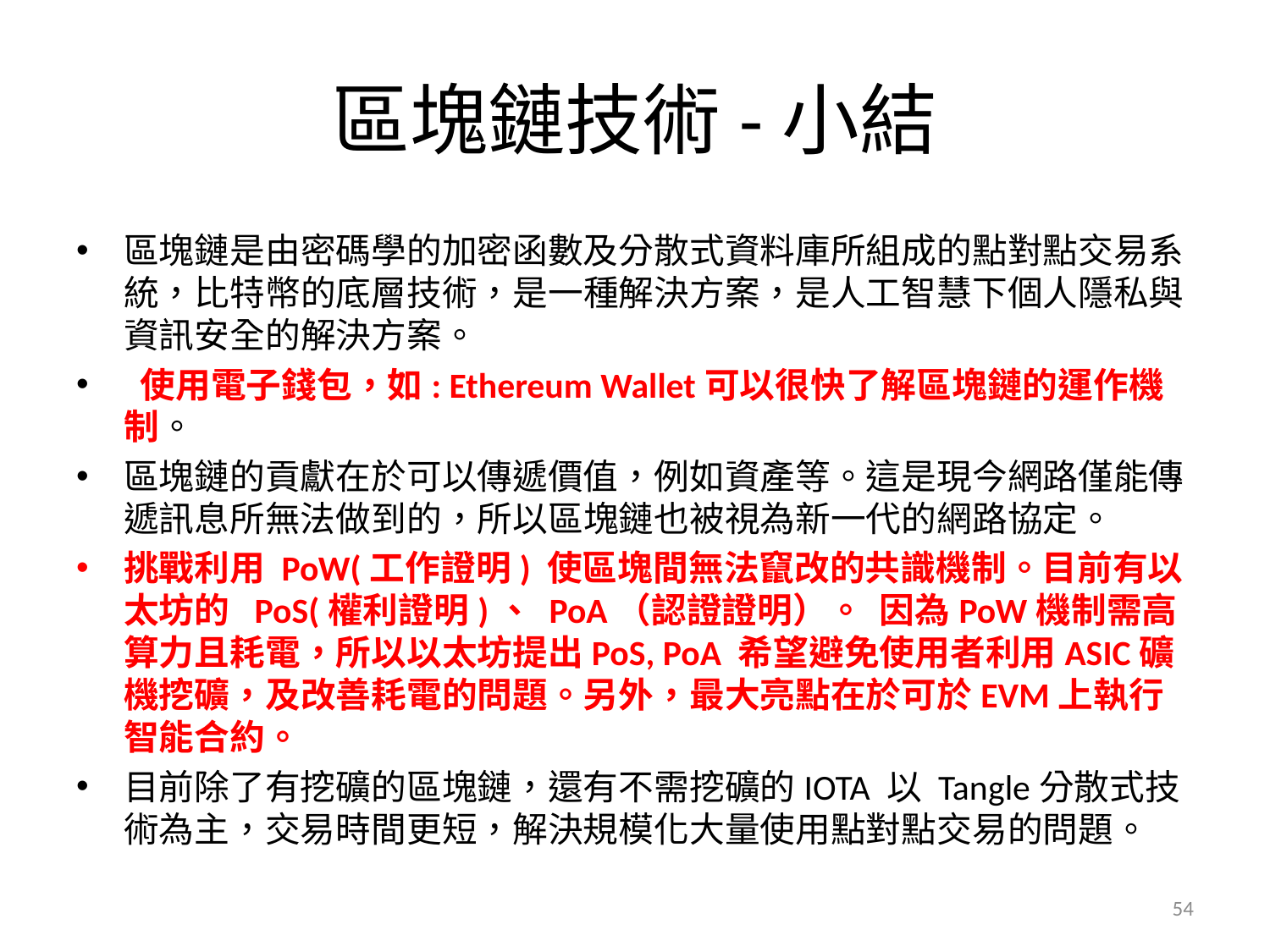

# 區塊鏈技術-小結
區塊鏈是由密碼學的加密函數及分散式資料庫所組成的點對點交易系統，比特幣的底層技術，是一種解決方案，是人工智慧下個人隱私與資訊安全的解決方案。
 使用電子錢包，如: Ethereum Wallet可以很快了解區塊鏈的運作機制。
區塊鏈的貢獻在於可以傳遞價值，例如資產等。這是現今網路僅能傳遞訊息所無法做到的，所以區塊鏈也被視為新一代的網路協定。
挑戰利用 PoW(工作證明) 使區塊間無法竄改的共識機制。目前有以太坊的  PoS(權利證明)、 PoA（認證證明）。  因為PoW機制需高算力且耗電，所以以太坊提出PoS, PoA 希望避免使用者利用ASIC礦機挖礦，及改善耗電的問題。另外，最大亮點在於可於EVM上執行智能合約。
目前除了有挖礦的區塊鏈，還有不需挖礦的IOTA 以 Tangle分散式技術為主，交易時間更短，解決規模化大量使用點對點交易的問題。
54